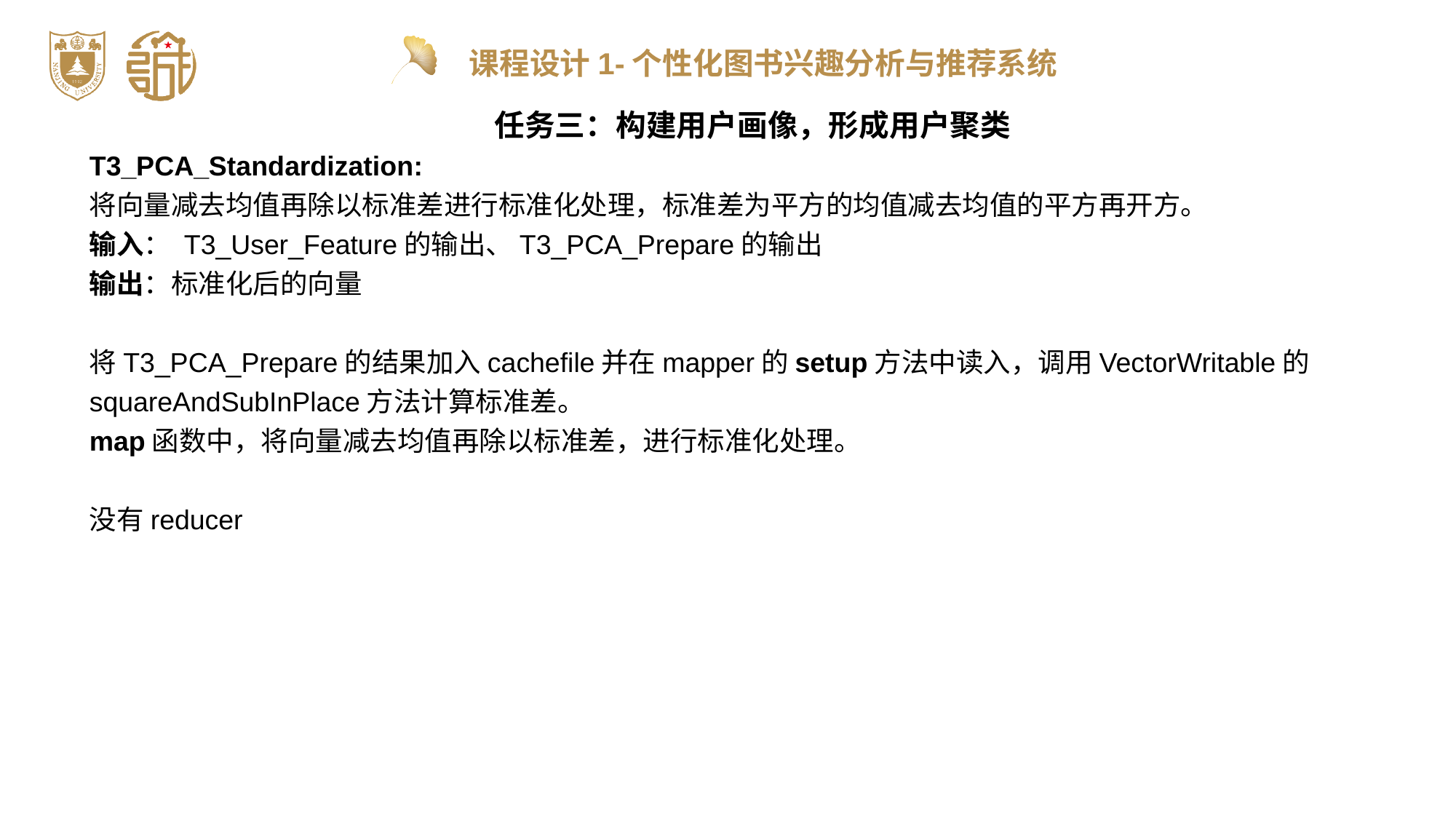

任务三：构建用户画像，形成用户聚类
T3_PCA_Standardization:
将向量减去均值再除以标准差进行标准化处理，标准差为平方的均值减去均值的平方再开方。
输入： T3_User_Feature的输出、T3_PCA_Prepare的输出
输出：标准化后的向量

将T3_PCA_Prepare的结果加入cachefile并在mapper的setup方法中读入，调用VectorWritable的squareAndSubInPlace方法计算标准差。
map函数中，将向量减去均值再除以标准差，进行标准化处理。

没有reducer